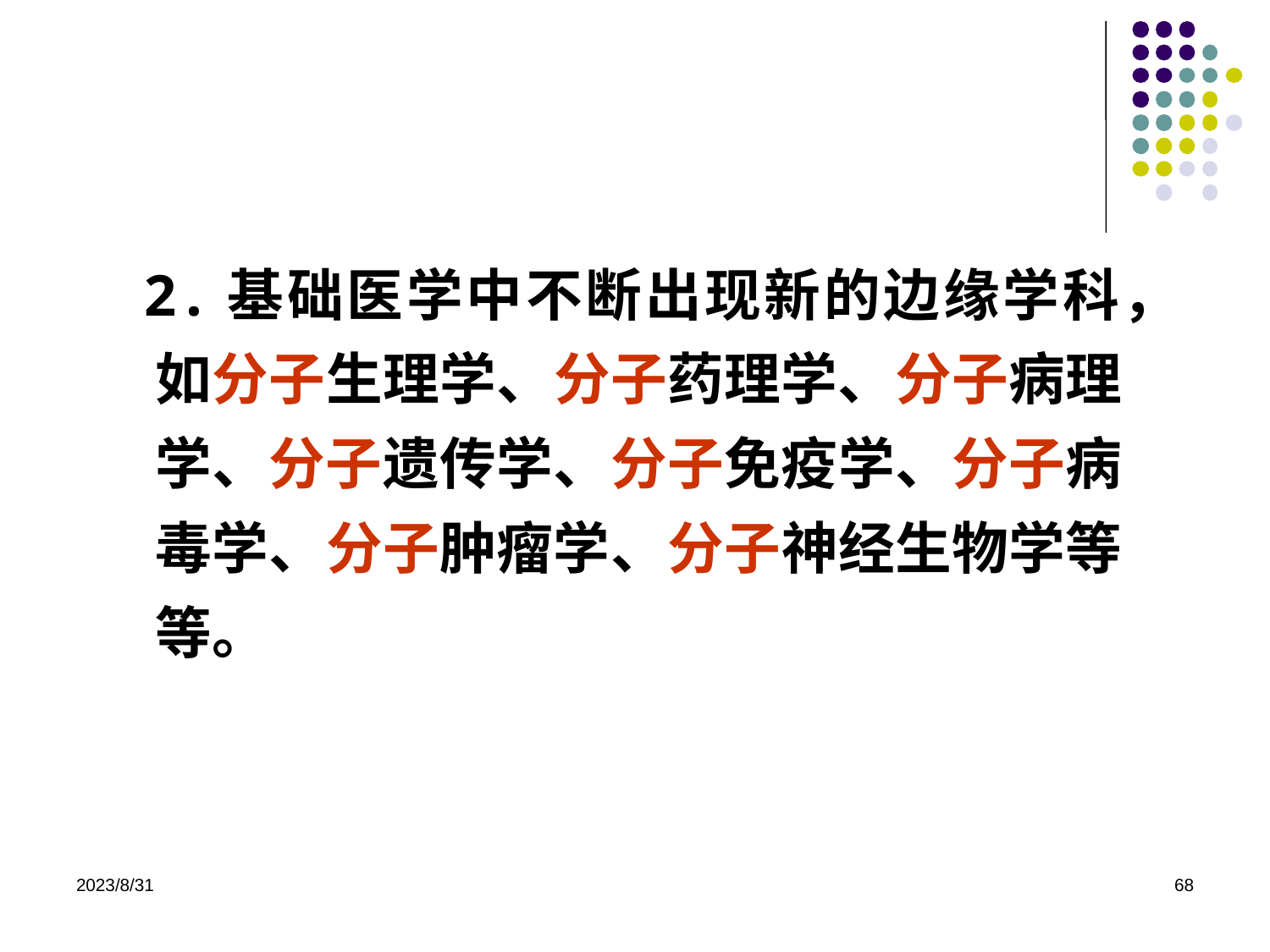

2.基础医学中不断出现新的边缘学科，如分子生理学、分子药理学、分子病理学、分子遗传学、分子免疫学、分子病毒学、分子肿瘤学、分子神经生物学等等。
2023/8/31
68